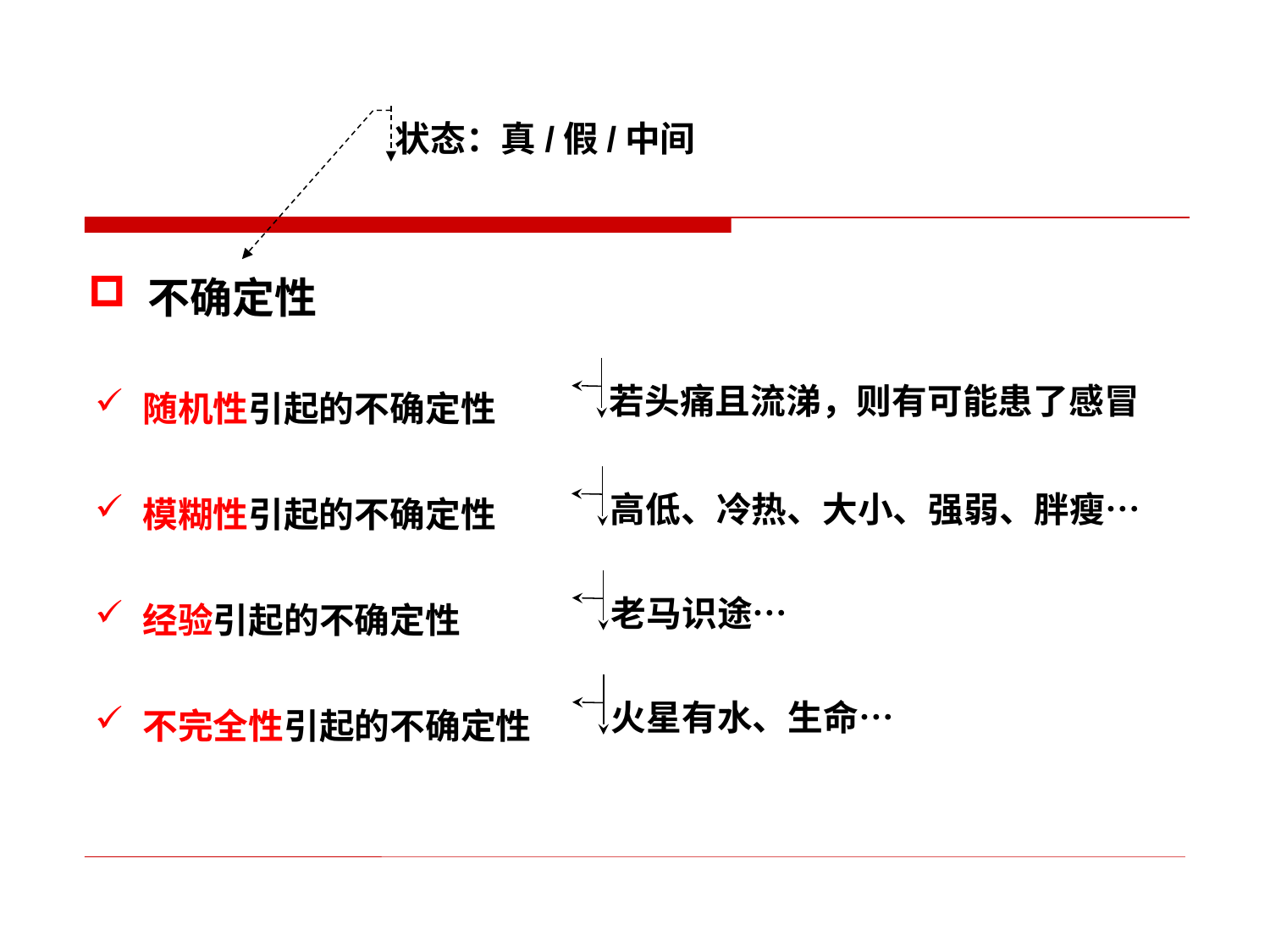

状态：真/假/中间
 不确定性
随机性引起的不确定性
模糊性引起的不确定性
经验引起的不确定性
不完全性引起的不确定性
若头痛且流涕，则有可能患了感冒
高低、冷热、大小、强弱、胖瘦…
老马识途…
火星有水、生命…